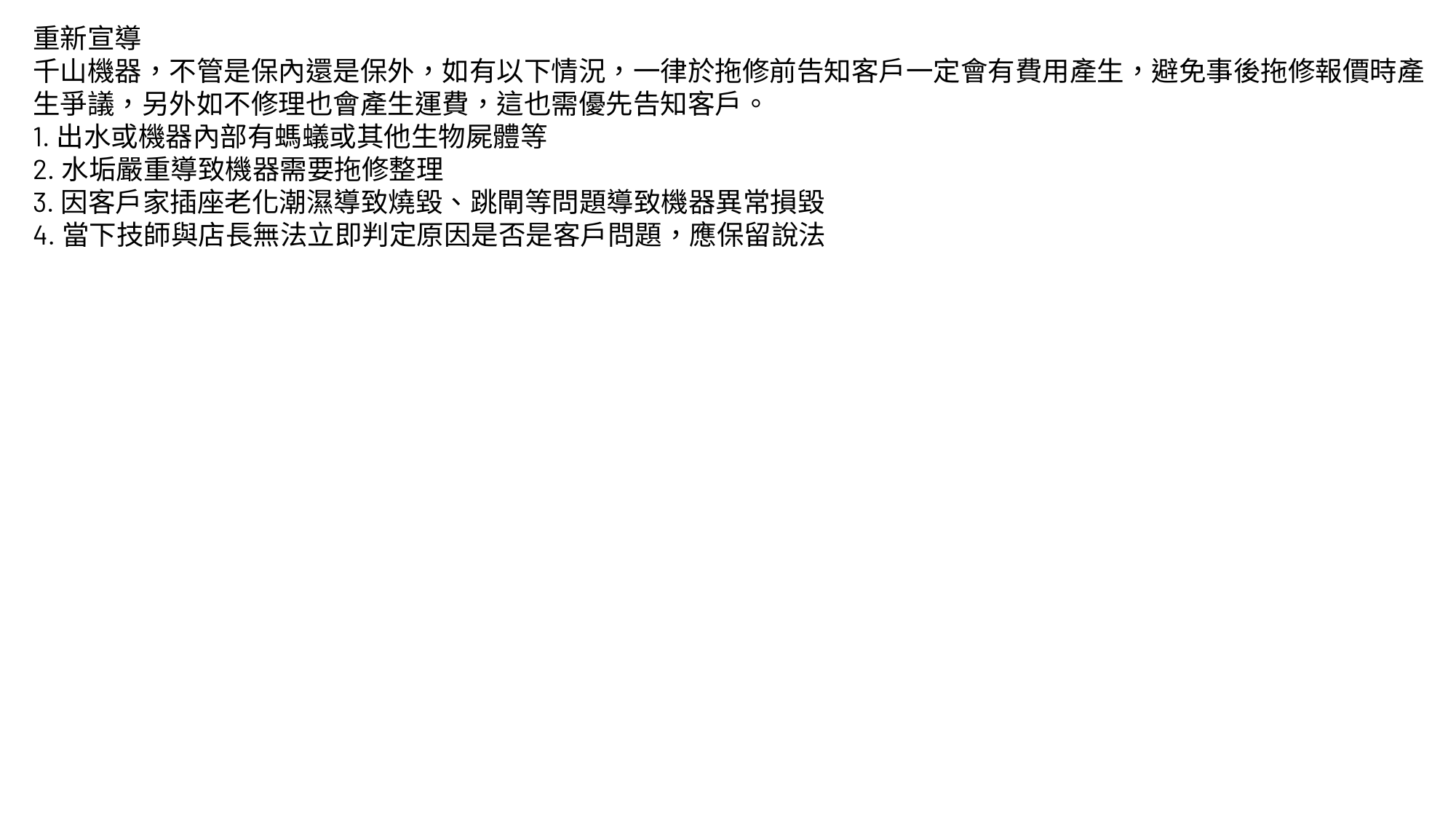

重新宣導
千山機器，不管是保內還是保外，如有以下情況，一律於拖修前告知客戶一定會有費用產生，避免事後拖修報價時產生爭議，另外如不修理也會產生運費，這也需優先告知客戶。
1.出水或機器內部有螞蟻或其他生物屍體等
2.水垢嚴重導致機器需要拖修整理
3.因客戶家插座老化潮濕導致燒毀、跳閘等問題導致機器異常損毀
4.當下技師與店長無法立即判定原因是否是客戶問題，應保留說法